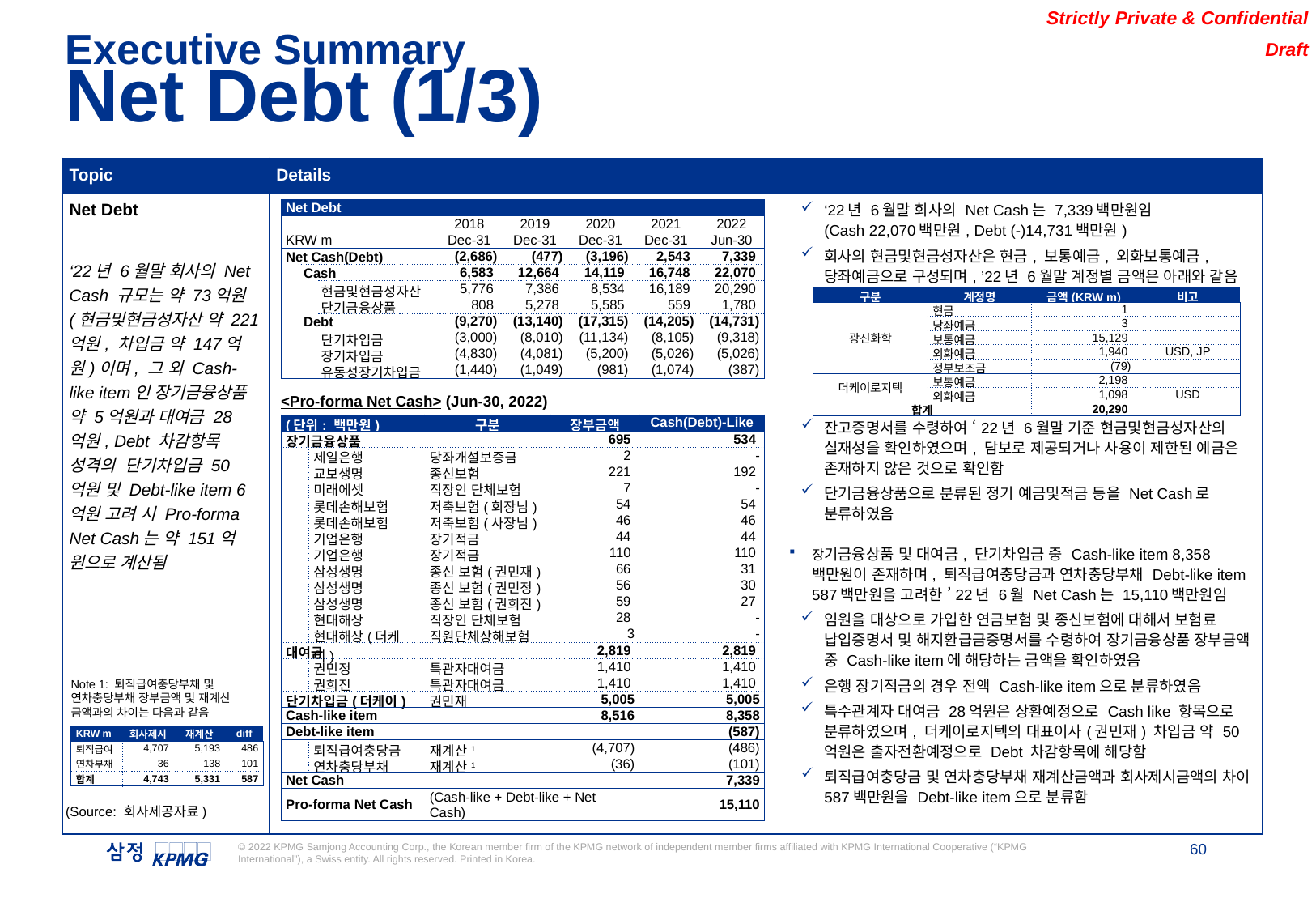

Executive Summary
Net Debt (1/3)
| Topic | Details |
| --- | --- |
| Net Debt ‘22년 6월말 회사의 Net Cash 규모는 약 73억원 (현금및현금성자산 약 221억원, 차입금 약 147억원)이며, 그 외 Cash-like item인 장기금융상품 약 5억원과 대여금 28억원, Debt 차감항목 성격의 단기차입금 50억원 및 Debt-like item 6억원 고려 시 Pro-forma Net Cash는 약 151억 원으로 계산됨 | ‘22년 6월말 회사의 Net Cash는 7,339백만원임 (Cash 22,070백만원, Debt (-)14,731백만원) 회사의 현금및현금성자산은 현금, 보통예금, 외화보통예금, 당좌예금으로 구성되며, ’22년 6월말 계정별 금액은 아래와 같음 잔고증명서를 수령하여 ‘22년 6월말 기준 현금및현금성자산의 실재성을 확인하였으며, 담보로 제공되거나 사용이 제한된 예금은 존재하지 않은 것으로 확인함 단기금융상품으로 분류된 정기 예금및적금 등을 Net Cash로 분류하였음 장기금융상품 및 대여금, 단기차입금 중 Cash-like item 8,358백만원이 존재하며, 퇴직급여충당금과 연차충당부채 Debt-like item 587백만원을 고려한 ’22년 6월 Net Cash는 15,110백만원임 임원을 대상으로 가입한 연금보험 및 종신보험에 대해서 보험료 납입증명서 및 해지환급금증명서를 수령하여 장기금융상품 장부금액 중 Cash-like item에 해당하는 금액을 확인하였음 은행 장기적금의 경우 전액 Cash-like item으로 분류하였음 특수관계자 대여금 28억원은 상환예정으로 Cash like 항목으로 분류하였으며, 더케이로지텍의 대표이사(권민재) 차입금 약 50억원은 출자전환예정으로 Debt 차감항목에 해당함 퇴직급여충당금 및 연차충당부채 재계산금액과 회사제시금액의 차이 587백만원을 Debt-like item으로 분류함 |
| Net Debt |  |  |  |  |  |  |  |
| --- | --- | --- | --- | --- | --- | --- | --- |
|  |  |  | 2018 | 2019 | 2020 | 2021 | 2022 |
| KRW m |  |  | Dec-31 | Dec-31 | Dec-31 | Dec-31 | Jun-30 |
| Net Cash(Debt) |  |  | (2,686) | (477) | (3,196) | 2,543 | 7,339 |
|  | Cash |  | 6,583 | 12,664 | 14,119 | 16,748 | 22,070 |
|  |  | 현금및현금성자산 | 5,776 | 7,386 | 8,534 | 16,189 | 20,290 |
|  |  | 단기금융상품 | 808 | 5,278 | 5,585 | 559 | 1,780 |
|  | Debt |  | (9,270) | (13,140) | (17,315) | (14,205) | (14,731) |
|  |  | 단기차입금 | (3,000) | (8,010) | (11,134) | (8,105) | (9,318) |
|  |  | 장기차입금 | (4,830) | (4,081) | (5,200) | (5,026) | (5,026) |
|  |  | 유동성장기차입금 | (1,440) | (1,049) | (981) | (1,074) | (387) |

| 구분 | 계정명 | 금액(KRW m) | 비고 |
| --- | --- | --- | --- |
| 광진화학 | 현금 | 1 |  |
|  | 당좌예금 | 3 |  |
|  | 보통예금 | 15,129 |  |
|  | 외화예금 | 1,940 | USD, JP |
|  | 정부보조금 | (79) |  |
| 더케이로지텍 | 보통예금 | 2,198 |  |
|  | 외화예금 | 1,098 | USD |
| 합계 |  | 20,290 |  |
<Pro-forma Net Cash> (Jun-30, 2022)
| (단위: 백만원) |  | 구분 | 장부금액 | Cash(Debt)-Like |
| --- | --- | --- | --- | --- |
| 장기금융상품 |  |  | 695 | 534 |
|  | 제일은행 | 당좌개설보증금 | 2 | - |
|  | 교보생명 | 종신보험 | 221 | 192 |
|  | 미래에셋 | 직장인 단체보험 | 7 | - |
|  | 롯데손해보험 | 저축보험(회장님) | 54 | 54 |
|  | 롯데손해보험 | 저축보험(사장님) | 46 | 46 |
|  | 기업은행 | 장기적금 | 44 | 44 |
|  | 기업은행 | 장기적금 | 110 | 110 |
|  | 삼성생명 | 종신 보험(권민재) | 66 | 31 |
|  | 삼성생명 | 종신 보험(권민정) | 56 | 30 |
|  | 삼성생명 | 종신 보험(권희진) | 59 | 27 |
|  | 현대해상 | 직장인 단체보험 | 28 | - |
|  | 현대해상(더케이) | 직원단체상해보험 | 3 | - |
| 대여금 |  |  | 2,819 | 2,819 |
|  | 권민정 | 특관자대여금 | 1,410 | 1,410 |
|  | 권희진 | 특관자대여금 | 1,410 | 1,410 |
| 단기차입금(더케이) |  | 권민재 | 5,005 | 5,005 |
| Cash-like item |  |  | 8,516 | 8,358 |
| Debt-like item |  |  |  | (587) |
|  | 퇴직급여충당금 | 재계산1 | (4,707) | (486) |
|  | 연차충당부채 | 재계산1 | (36) | (101) |
| Net Cash |  |  |  | 7,339 |
| Pro-forma Net Cash |  | (Cash-like + Debt-like + Net Cash) |  | 15,110 |
Note 1: 퇴직급여충당부채 및 연차충당부채 장부금액 및 재계산  금액과의 차이는 다음과 같음
| KRW m | 회사제시 | 재계산 | diff |
| --- | --- | --- | --- |
| 퇴직급여 | 4,707 | 5,193 | 486 |
| 연차부채 | 36 | 138 | 101 |
| 합계 | 4,743 | 5,331 | 587 |
(Source: 회사제공자료)